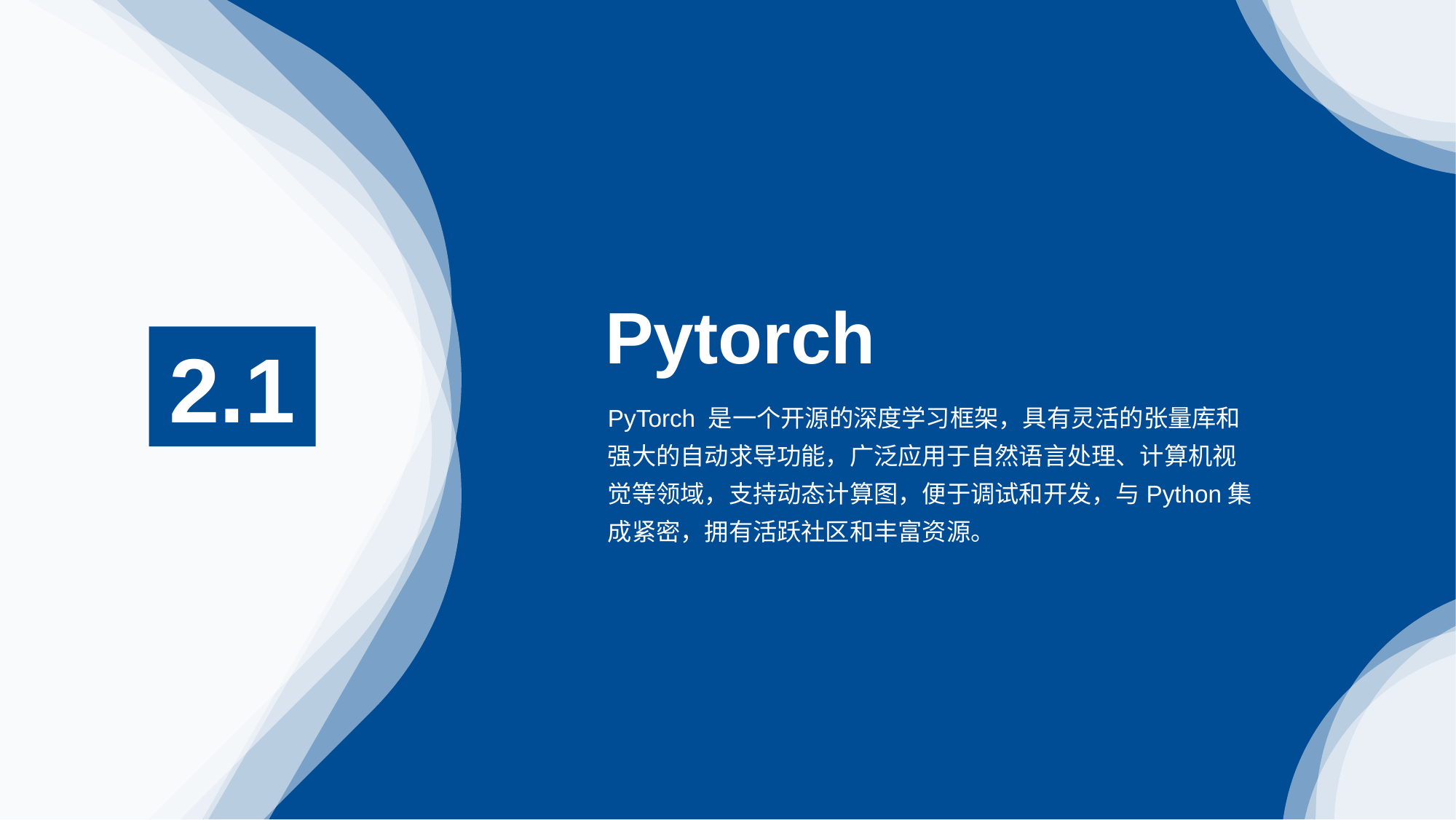

Pytorch
PyTorch 是一个开源的深度学习框架，具有灵活的张量库和强大的自动求导功能，广泛应用于自然语言处理、计算机视觉等领域，支持动态计算图，便于调试和开发，与Python集成紧密，拥有活跃社区和丰富资源。
2.1